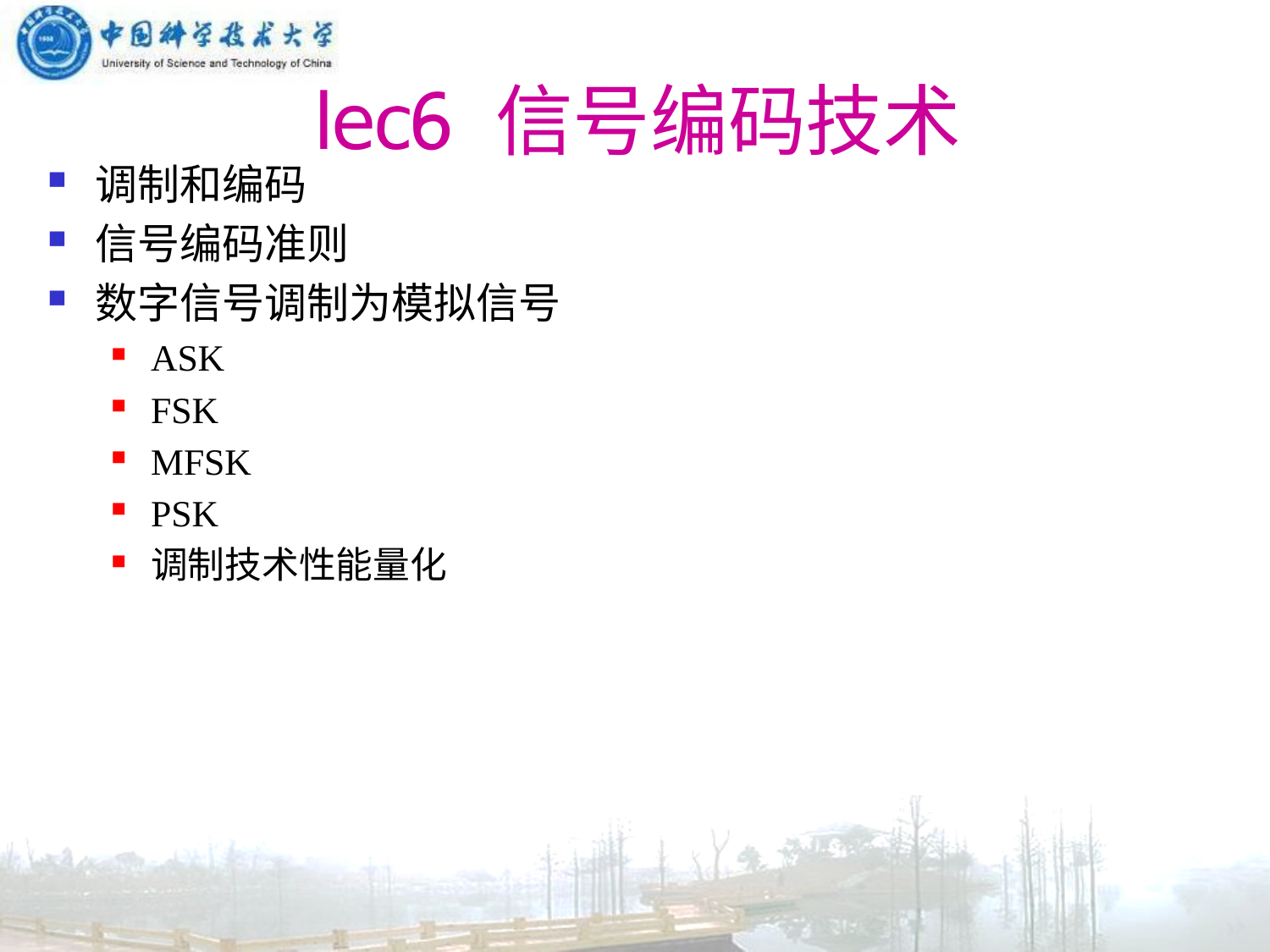

# lec6 信号编码技术
调制和编码
信号编码准则
数字信号调制为模拟信号
ASK
FSK
MFSK
PSK
调制技术性能量化

33